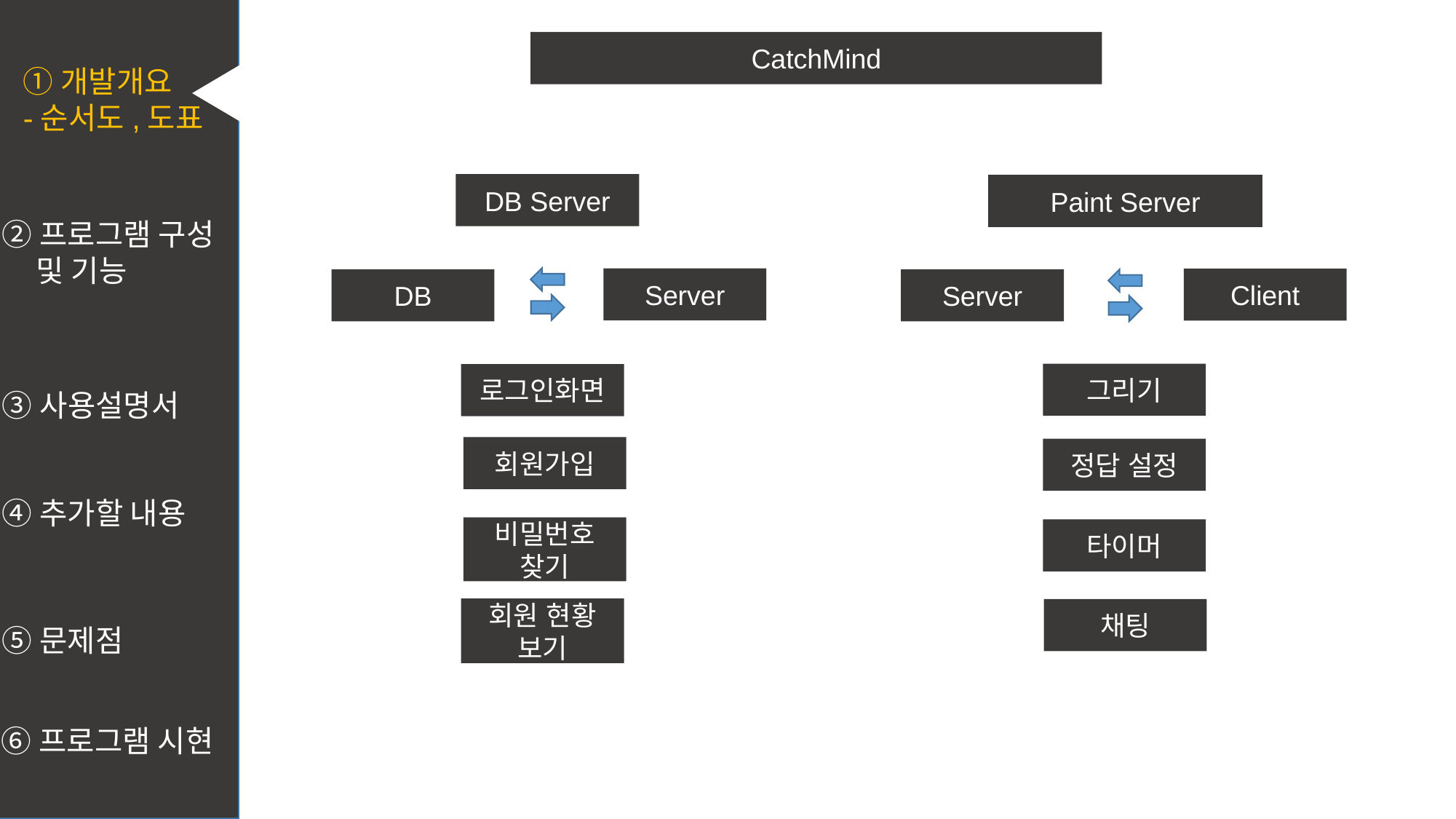

CatchMind
①개발개요
-순서도,도표

DB Server
Paint Server
②프로그램 구성
    및 기능

Server
Client
DB
Server

③사용설명서
그리기
로그인화면
회원가입
정답 설정
④추가할 내용
비밀번호 찾기
타이머
⑤문제점
회원 현황 보기
채팅
⑥프로그램 시현